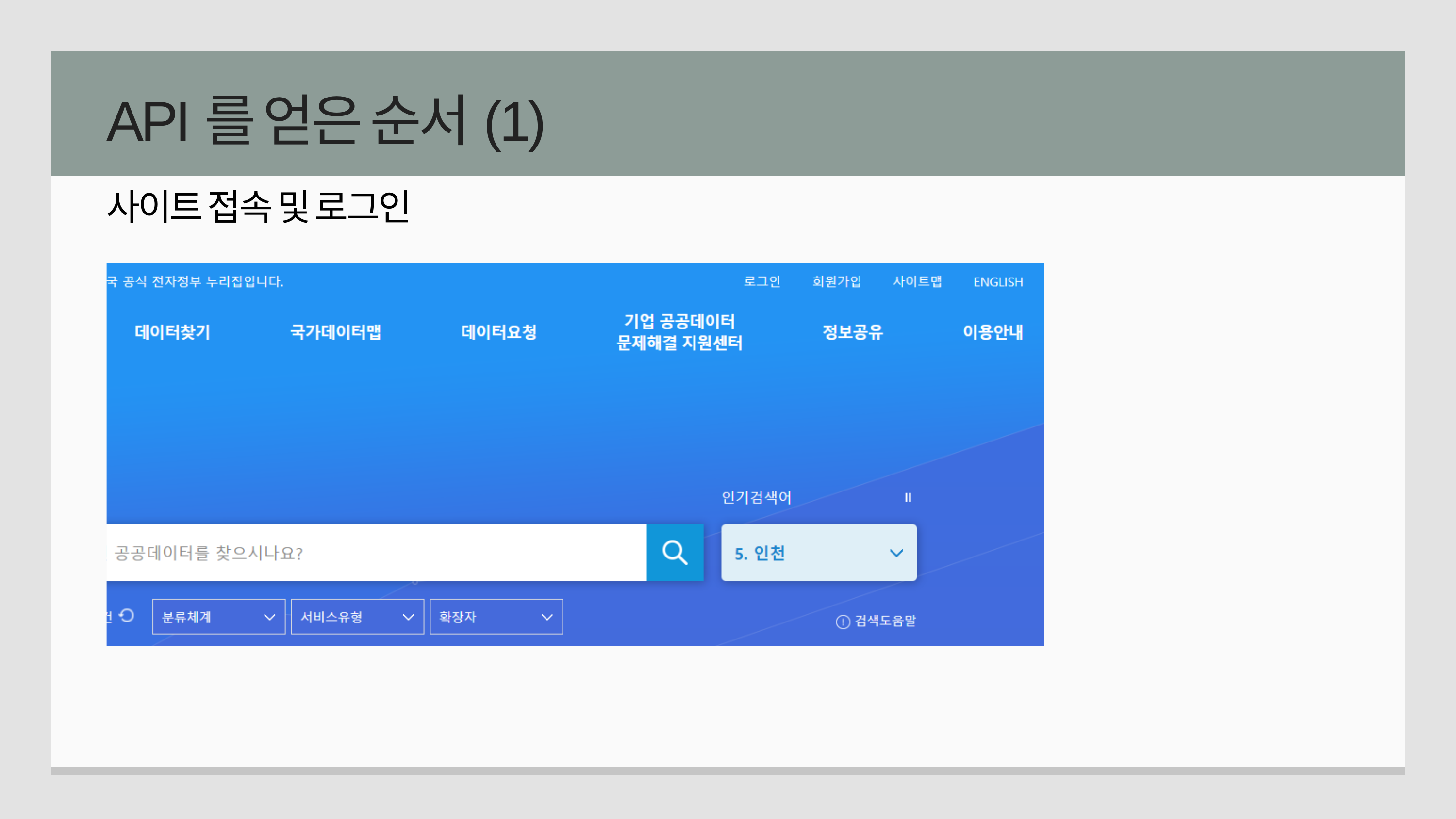

API를 얻은 순서(1)
사이트 접속 및 로그인